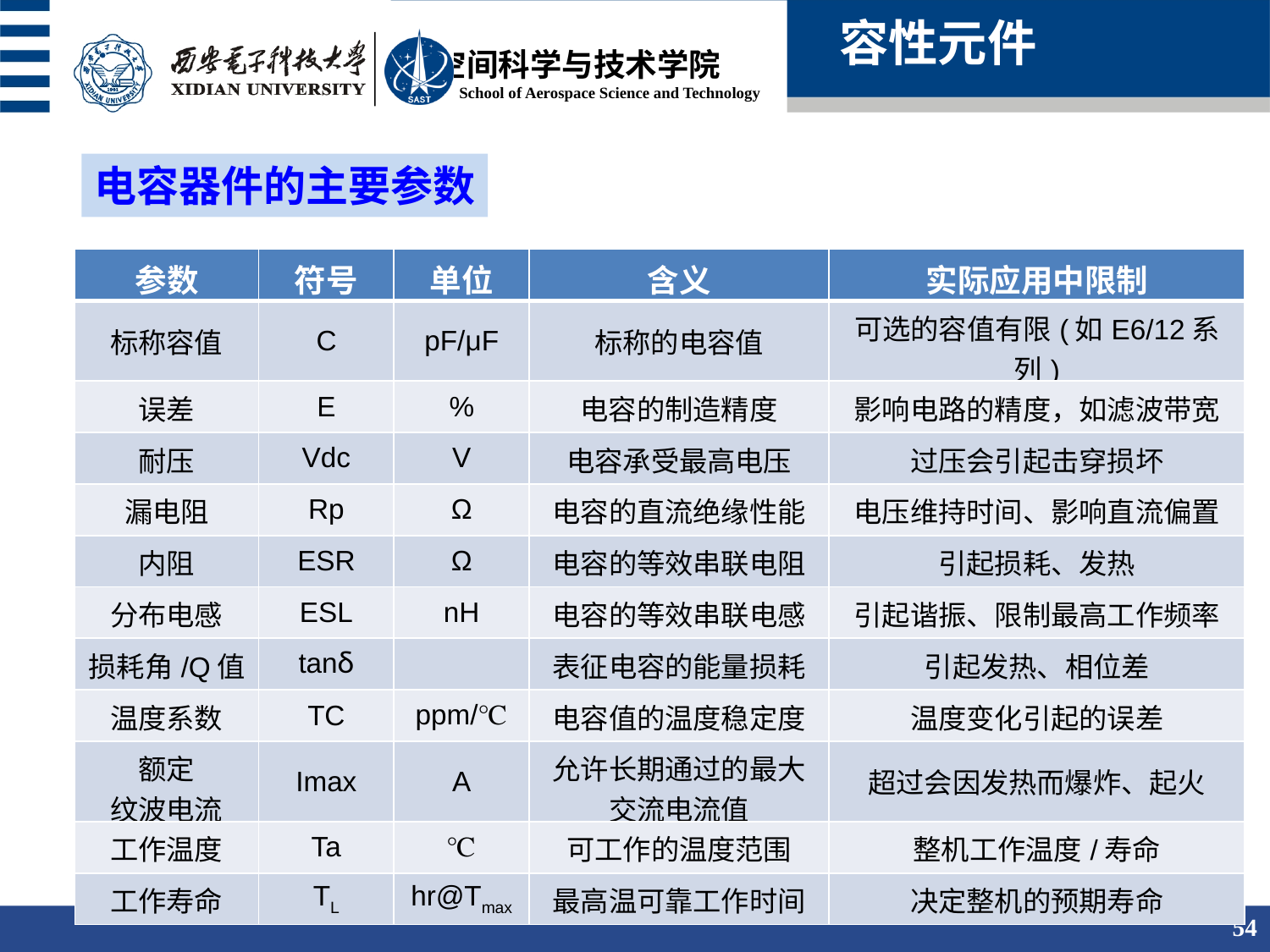

容性元件
电容器件的主要参数
| 参数 | 符号 | 单位 | 含义 | 实际应用中限制 |
| --- | --- | --- | --- | --- |
| 标称容值 | C | pF/μF | 标称的电容值 | 可选的容值有限(如E6/12系列) |
| 误差 | E | % | 电容的制造精度 | 影响电路的精度，如滤波带宽 |
| 耐压 | Vdc | V | 电容承受最高电压 | 过压会引起击穿损坏 |
| 漏电阻 | Rp | Ω | 电容的直流绝缘性能 | 电压维持时间、影响直流偏置 |
| 内阻 | ESR | Ω | 电容的等效串联电阻 | 引起损耗、发热 |
| 分布电感 | ESL | nH | 电容的等效串联电感 | 引起谐振、限制最高工作频率 |
| 损耗角/Q值 | tanδ |  | 表征电容的能量损耗 | 引起发热、相位差 |
| 温度系数 | TC | ppm/℃ | 电容值的温度稳定度 | 温度变化引起的误差 |
| 额定 纹波电流 | Imax | A | 允许长期通过的最大交流电流值 | 超过会因发热而爆炸、起火 |
| 工作温度 | Ta | ℃ | 可工作的温度范围 | 整机工作温度/寿命 |
| 工作寿命 | TL | hr@Tmax | 最高温可靠工作时间 | 决定整机的预期寿命 |